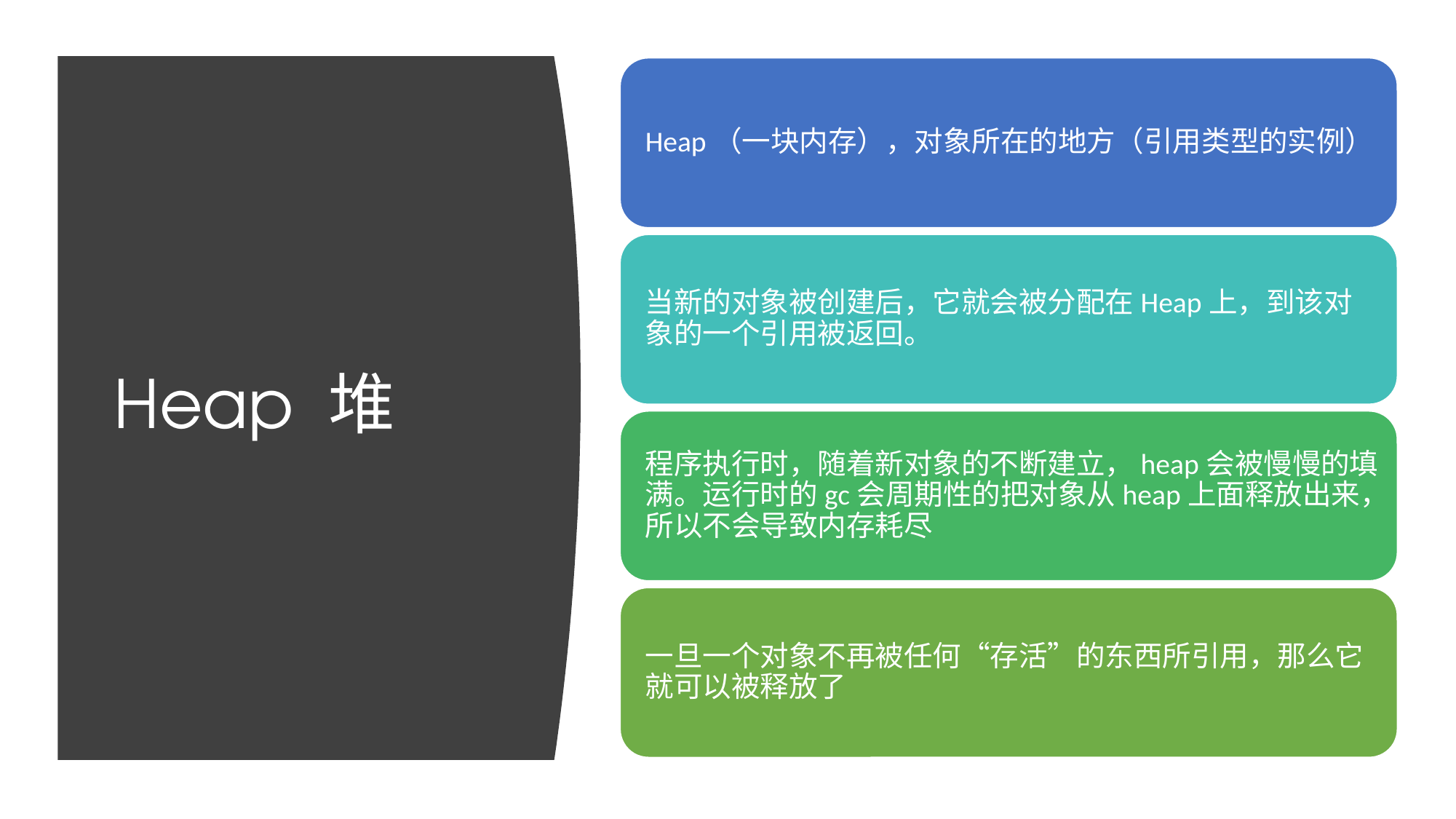

Heap（一块内存），对象所在的地方（引用类型的实例）
当新的对象被创建后，它就会被分配在Heap上，到该对象的一个引用被返回。
程序执行时，随着新对象的不断建立，heap会被慢慢的填满。运行时的gc会周期性的把对象从heap上面释放出来，所以不会导致内存耗尽
一旦一个对象不再被任何“存活”的东西所引用，那么它就可以被释放了

# Heap 堆